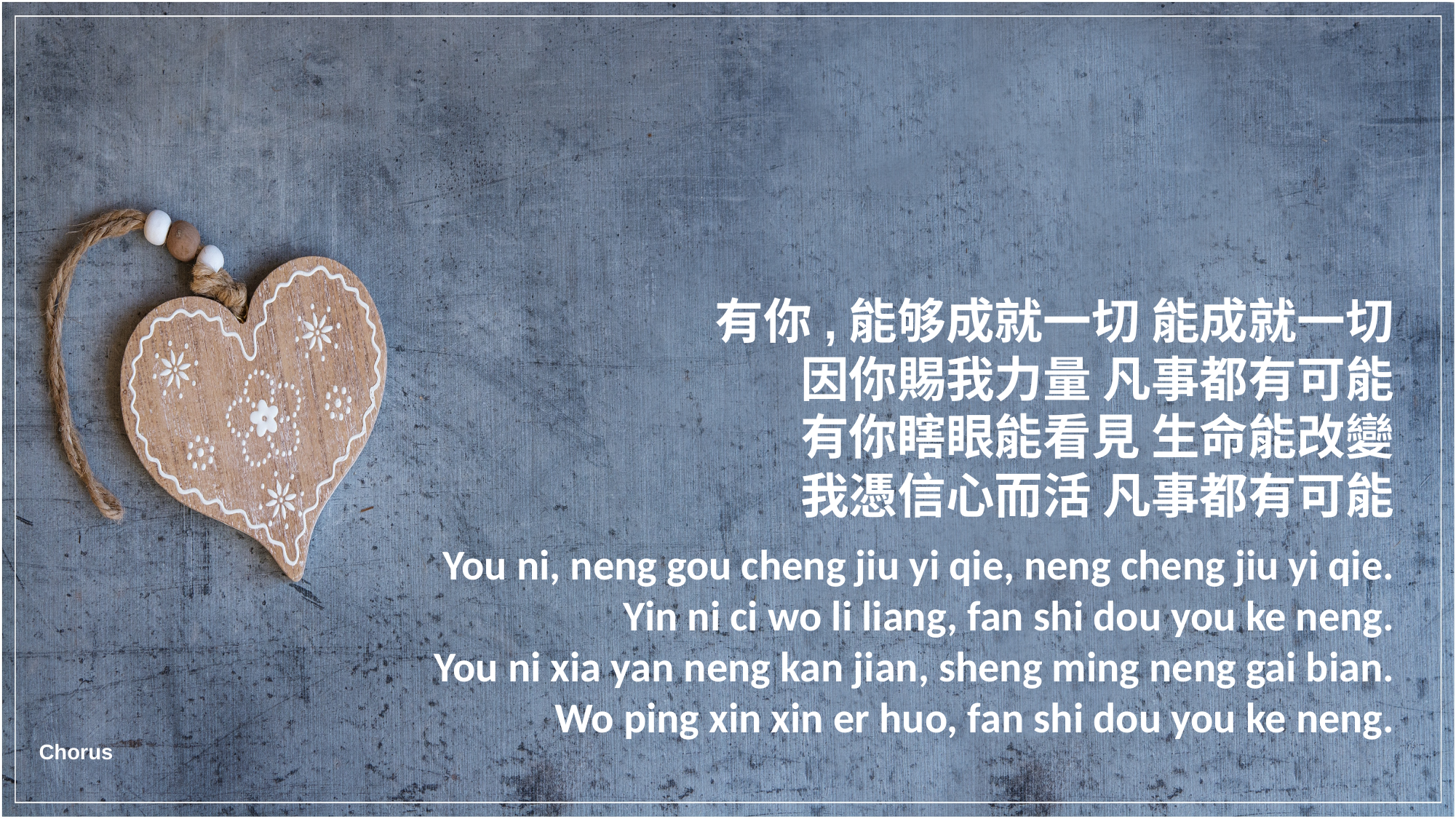

有你,能够成就一切 能成就一切
因你賜我力量 凡事都有可能
有你瞎眼能看見 生命能改變
我憑信心而活 凡事都有可能

You ni, neng gou cheng jiu yi qie, neng cheng jiu yi qie.
Yin ni ci wo li liang, fan shi dou you ke neng.
You ni xia yan neng kan jian, sheng ming neng gai bian.
Wo ping xin xin er huo, fan shi dou you ke neng.
Chorus